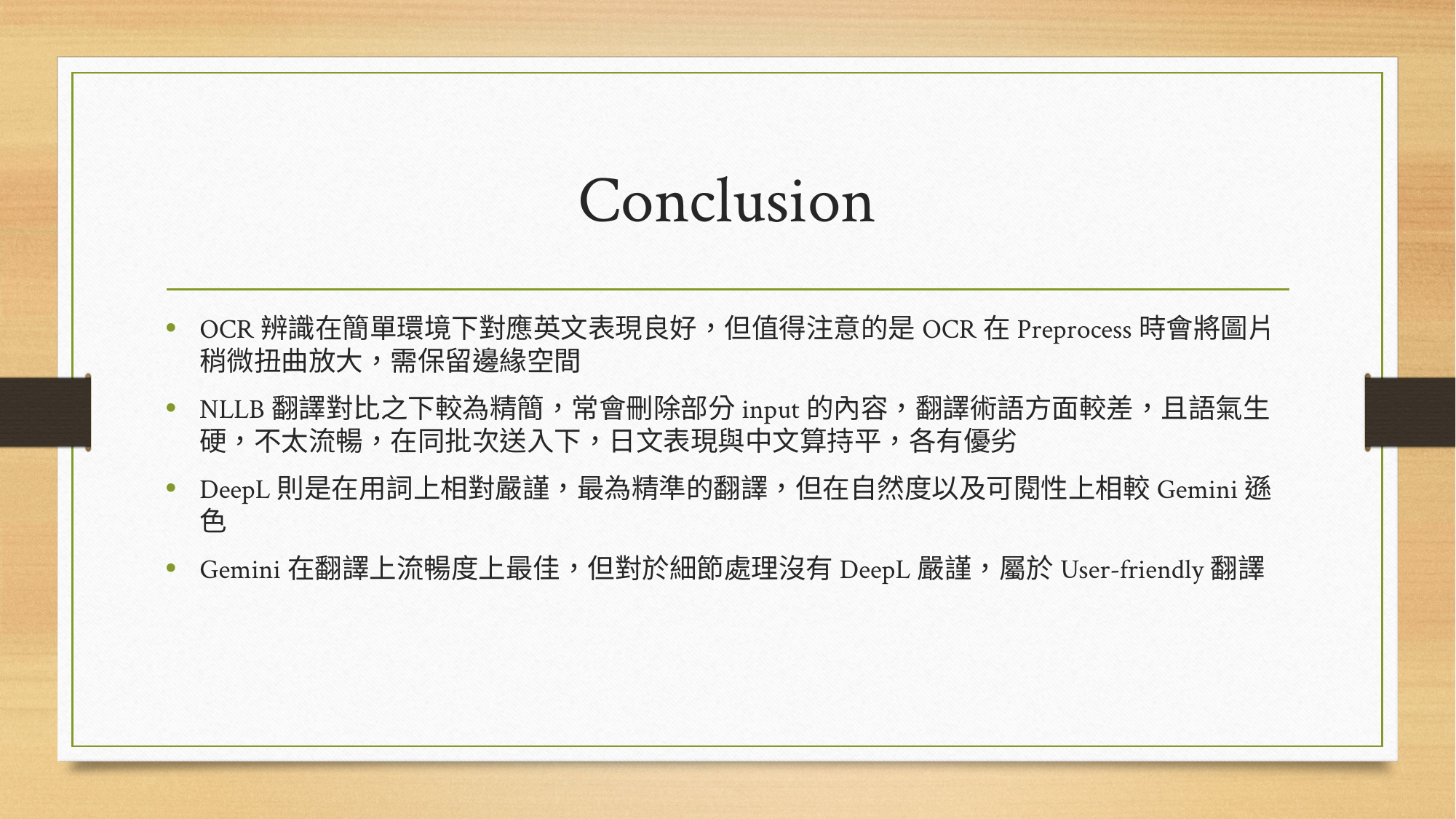

# Conclusion
OCR辨識在簡單環境下對應英文表現良好，但值得注意的是OCR在Preprocess時會將圖片稍微扭曲放大，需保留邊緣空間
NLLB翻譯對比之下較為精簡，常會刪除部分input的內容，翻譯術語方面較差，且語氣生硬，不太流暢，在同批次送入下，日文表現與中文算持平，各有優劣
DeepL則是在用詞上相對嚴謹，最為精準的翻譯，但在自然度以及可閱性上相較Gemini遜色
Gemini在翻譯上流暢度上最佳，但對於細節處理沒有DeepL嚴謹，屬於User-friendly翻譯